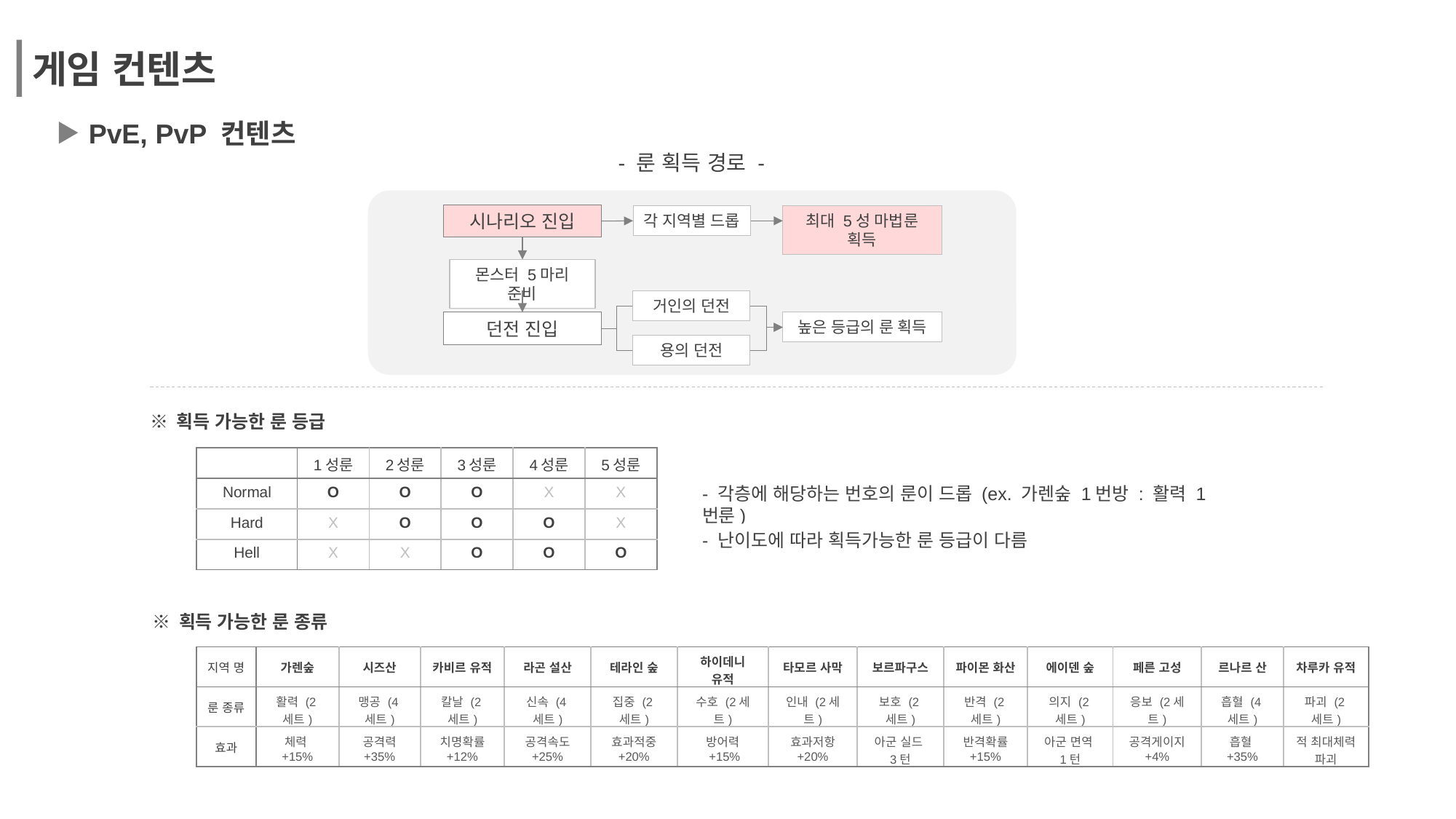

게임 컨텐츠
PvE, PvP 컨텐츠

- 룬 획득 경로 -

시나리오 진입
각 지역별 드롭
최대 5성 마법룬 획득
몬스터 5마리 준비
거인의 던전
높은 등급의 룬 획득
던전 진입
용의 던전
※ 획득 가능한 룬 등급
|  | 1성룬 | 2성룬 | 3성룬 | 4성룬 | 5성룬 |
| --- | --- | --- | --- | --- | --- |
| Normal | O | O | O | X | X |
| Hard | X | O | O | O | X |
| Hell | X | X | O | O | O |
- 각층에 해당하는 번호의 룬이 드롭 (ex. 가렌숲 1번방 : 활력 1번룬)
- 난이도에 따라 획득가능한 룬 등급이 다름
※ 획득 가능한 룬 종류
| 지역 명 | 가렌숲 | 시즈산 | 카비르 유적 | 라곤 설산 | 테라인 숲 | 하이데니 유적 | 타모르 사막 | 보르파구스 | 파이몬 화산 | 에이덴 숲 | 페른 고성 | 르나르 산 | 차루카 유적 |
| --- | --- | --- | --- | --- | --- | --- | --- | --- | --- | --- | --- | --- | --- |
| 룬 종류 | 활력 (2세트) | 맹공 (4세트) | 칼날 (2세트) | 신속 (4세트) | 집중 (2세트) | 수호 (2세트) | 인내 (2세트) | 보호 (2세트) | 반격 (2세트) | 의지 (2세트) | 응보 (2세트) | 흡혈 (4세트) | 파괴 (2세트) |
| 효과 | 체력 +15% | 공격력 +35% | 치명확률 +12% | 공격속도 +25% | 효과적중 +20% | 방어력 +15% | 효과저항 +20% | 아군 실드 3턴 | 반격확률 +15% | 아군 면역 1턴 | 공격게이지 +4% | 흡혈 +35% | 적 최대체력 파괴 |